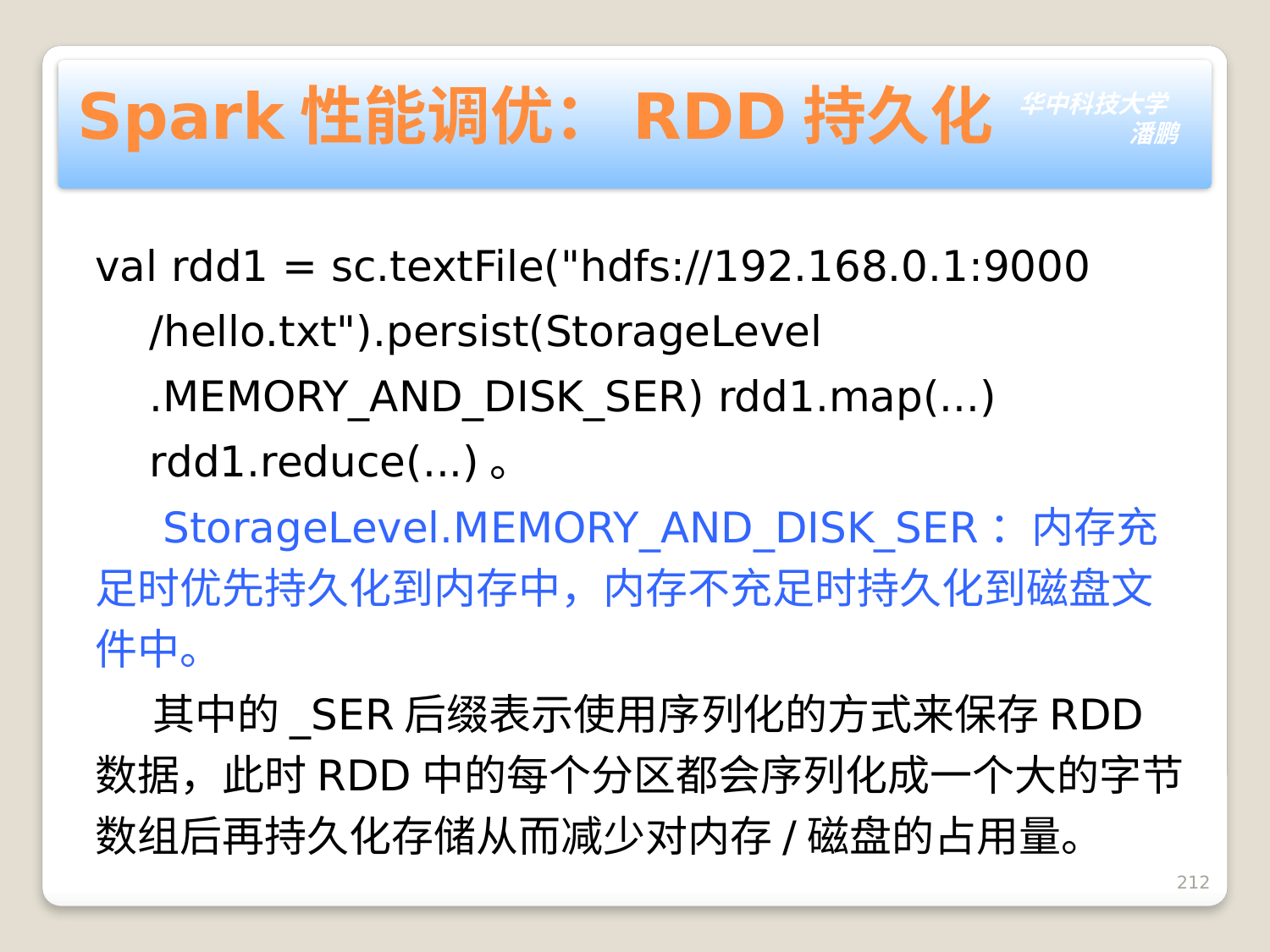

# Spark性能调优：RDD持久化
val rdd1 = sc.textFile("hdfs://192.168.0.1:9000
    /hello.txt").persist(StorageLevel
    .MEMORY_AND_DISK_SER) rdd1.map(...)
    rdd1.reduce(...)。
     StorageLevel.MEMORY_AND_DISK_SER：内存充足时优先持久化到内存中，内存不充足时持久化到磁盘文件中。
     其中的_SER后缀表示使用序列化的方式来保存RDD数据，此时RDD中的每个分区都会序列化成一个大的字节数组后再持久化存储从而减少对内存/磁盘的占用量。
212